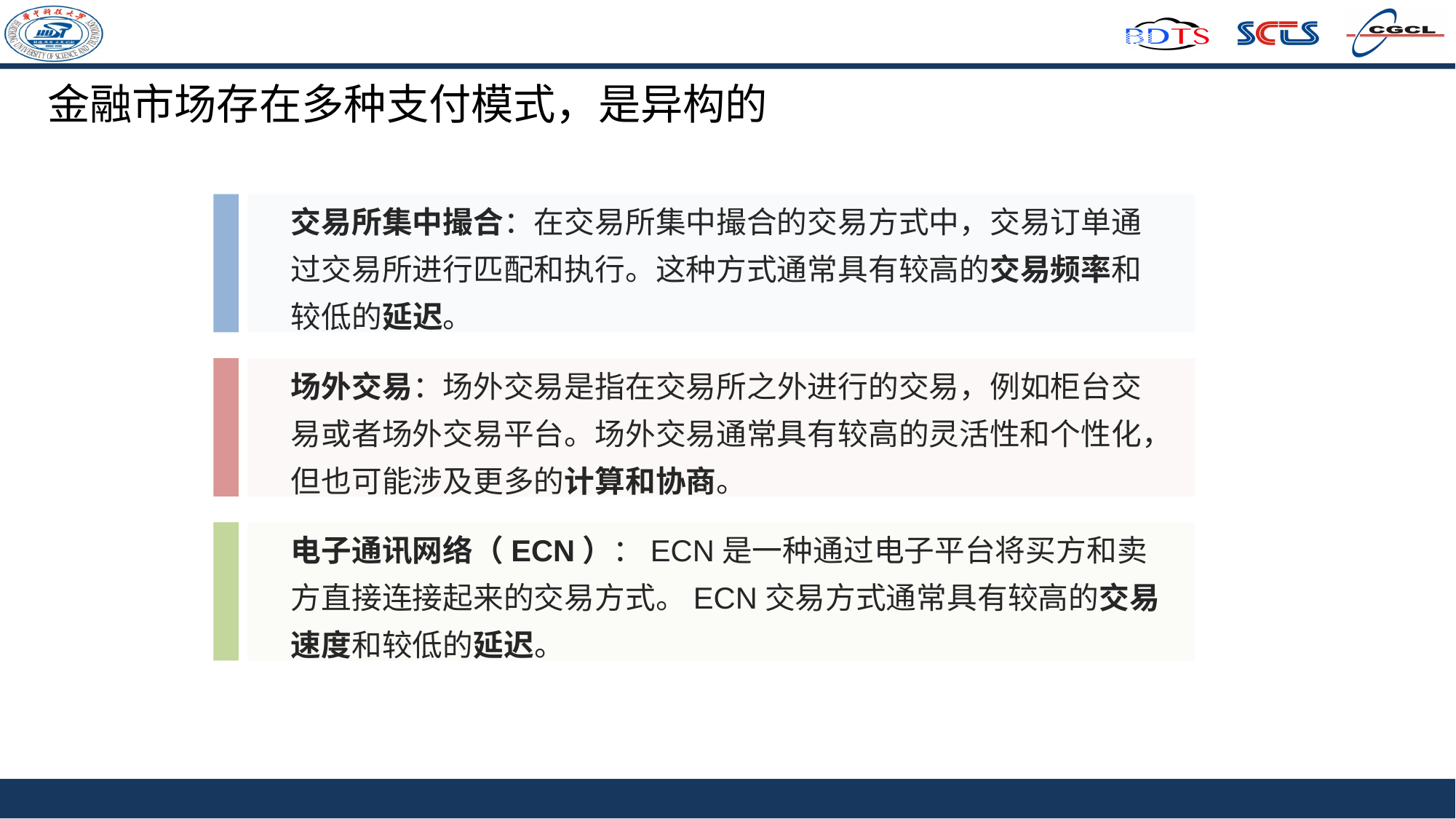

# 金融市场存在多种支付模式，是异构的

交易所集中撮合：在交易所集中撮合的交易方式中，交易订单通过交易所进行匹配和执行。这种方式通常具有较高的交易频率和较低的延迟。

场外交易：场外交易是指在交易所之外进行的交易，例如柜台交易或者场外交易平台。场外交易通常具有较高的灵活性和个性化，但也可能涉及更多的计算和协商。

电子通讯网络（ECN）：ECN是一种通过电子平台将买方和卖方直接连接起来的交易方式。ECN交易方式通常具有较高的交易速度和较低的延迟。

22